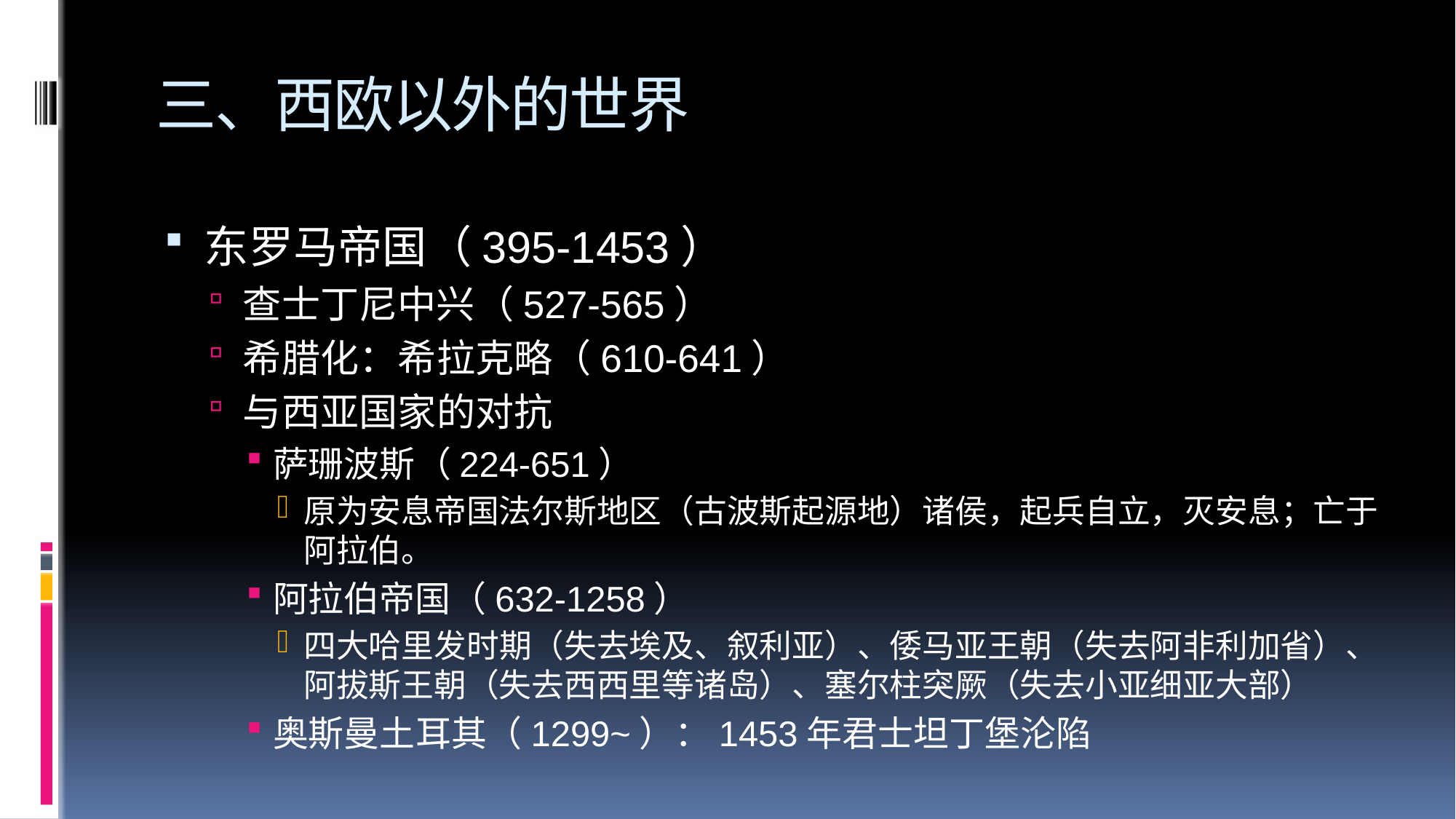

# 三、西欧以外的世界
东罗马帝国（395-1453）
查士丁尼中兴（527-565）
希腊化：希拉克略（610-641）
与西亚国家的对抗
萨珊波斯（224-651）
原为安息帝国法尔斯地区（古波斯起源地）诸侯，起兵自立，灭安息；亡于阿拉伯。
阿拉伯帝国（632-1258）
四大哈里发时期（失去埃及、叙利亚）、倭马亚王朝（失去阿非利加省）、阿拔斯王朝（失去西西里等诸岛）、塞尔柱突厥（失去小亚细亚大部）
奥斯曼土耳其（1299~）：1453年君士坦丁堡沦陷